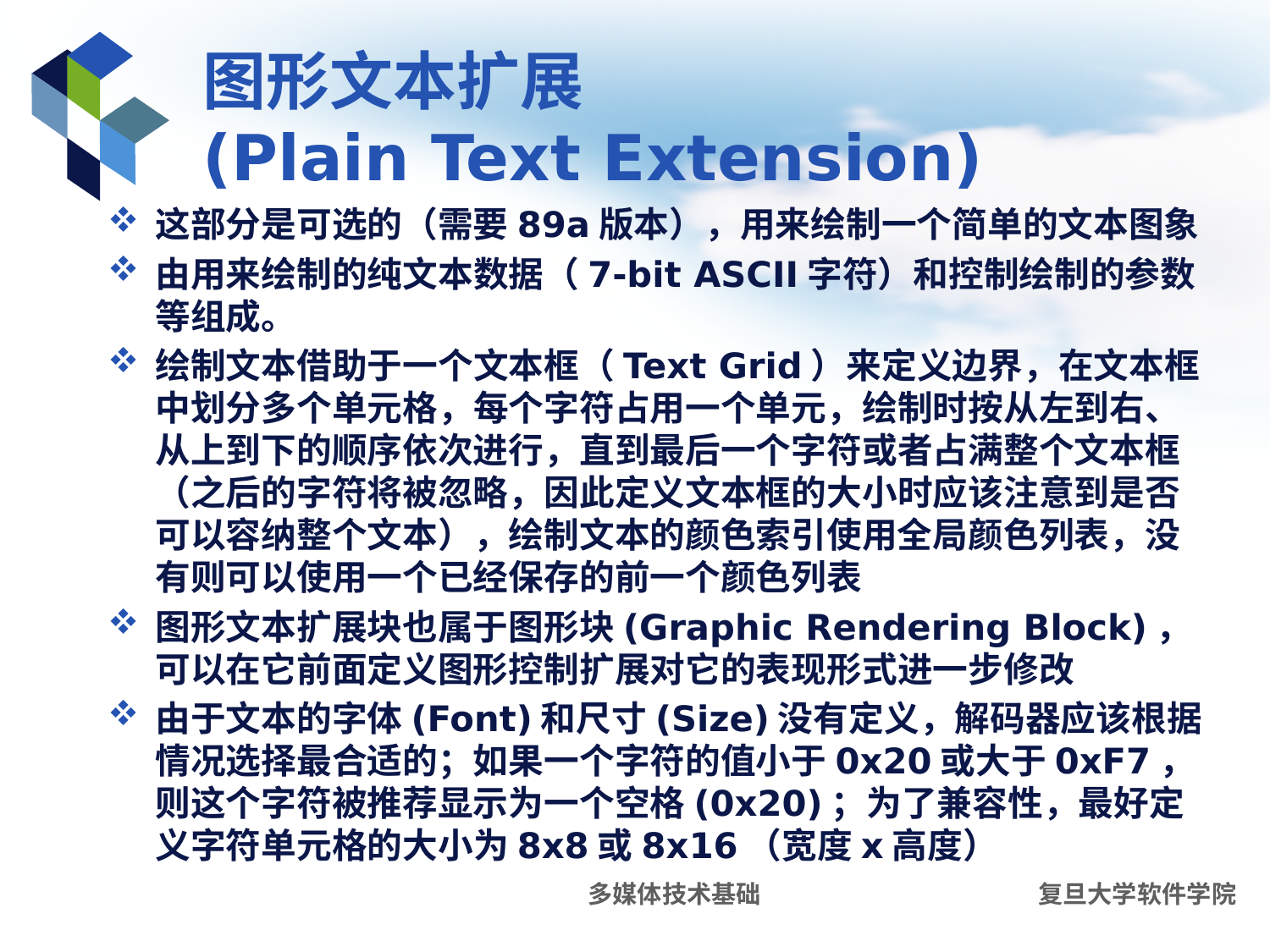

# 图形文本扩展 (Plain Text Extension)
这部分是可选的（需要89a版本），用来绘制一个简单的文本图象
由用来绘制的纯文本数据（7-bit ASCII字符）和控制绘制的参数等组成。
绘制文本借助于一个文本框（Text Grid）来定义边界，在文本框中划分多个单元格，每个字符占用一个单元，绘制时按从左到右、从上到下的顺序依次进行，直到最后一个字符或者占满整个文本框（之后的字符将被忽略，因此定义文本框的大小时应该注意到是否可以容纳整个文本），绘制文本的颜色索引使用全局颜色列表，没有则可以使用一个已经保存的前一个颜色列表
图形文本扩展块也属于图形块(Graphic Rendering Block)，可以在它前面定义图形控制扩展对它的表现形式进一步修改
由于文本的字体(Font)和尺寸(Size)没有定义，解码器应该根据情况选择最合适的；如果一个字符的值小于0x20或大于0xF7，则这个字符被推荐显示为一个空格(0x20)；为了兼容性，最好定义字符单元格的大小为8x8或8x16（宽度x高度）
多媒体技术基础